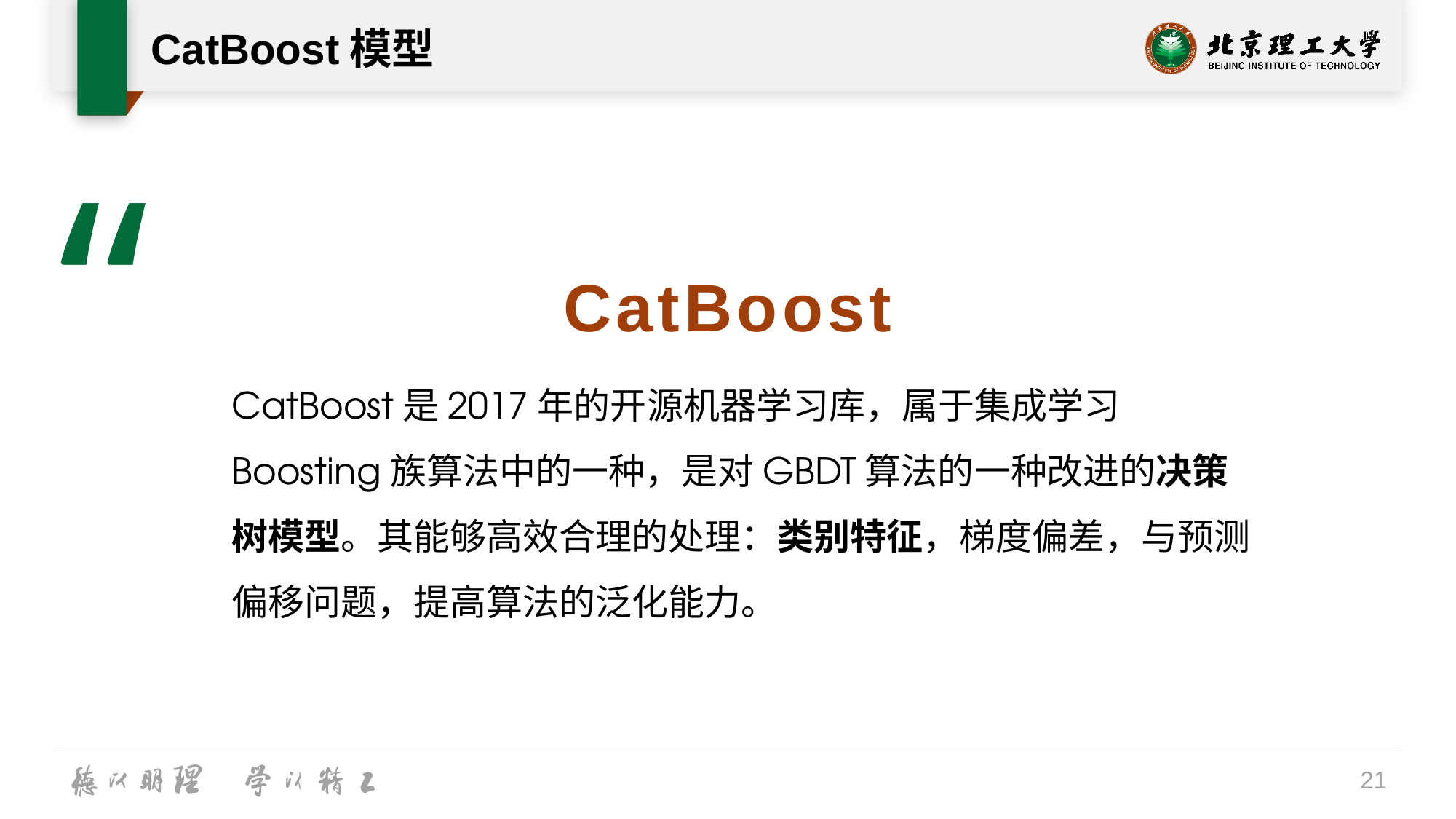

# CatBoost模型
“

CatBoost
CatBoost是2017年的开源机器学习库，属于集成学习Boosting族算法中的一种，是对GBDT算法的一种改进的决策树模型。其能够高效合理的处理：类别特征，梯度偏差，与预测偏移问题，提高算法的泛化能力。